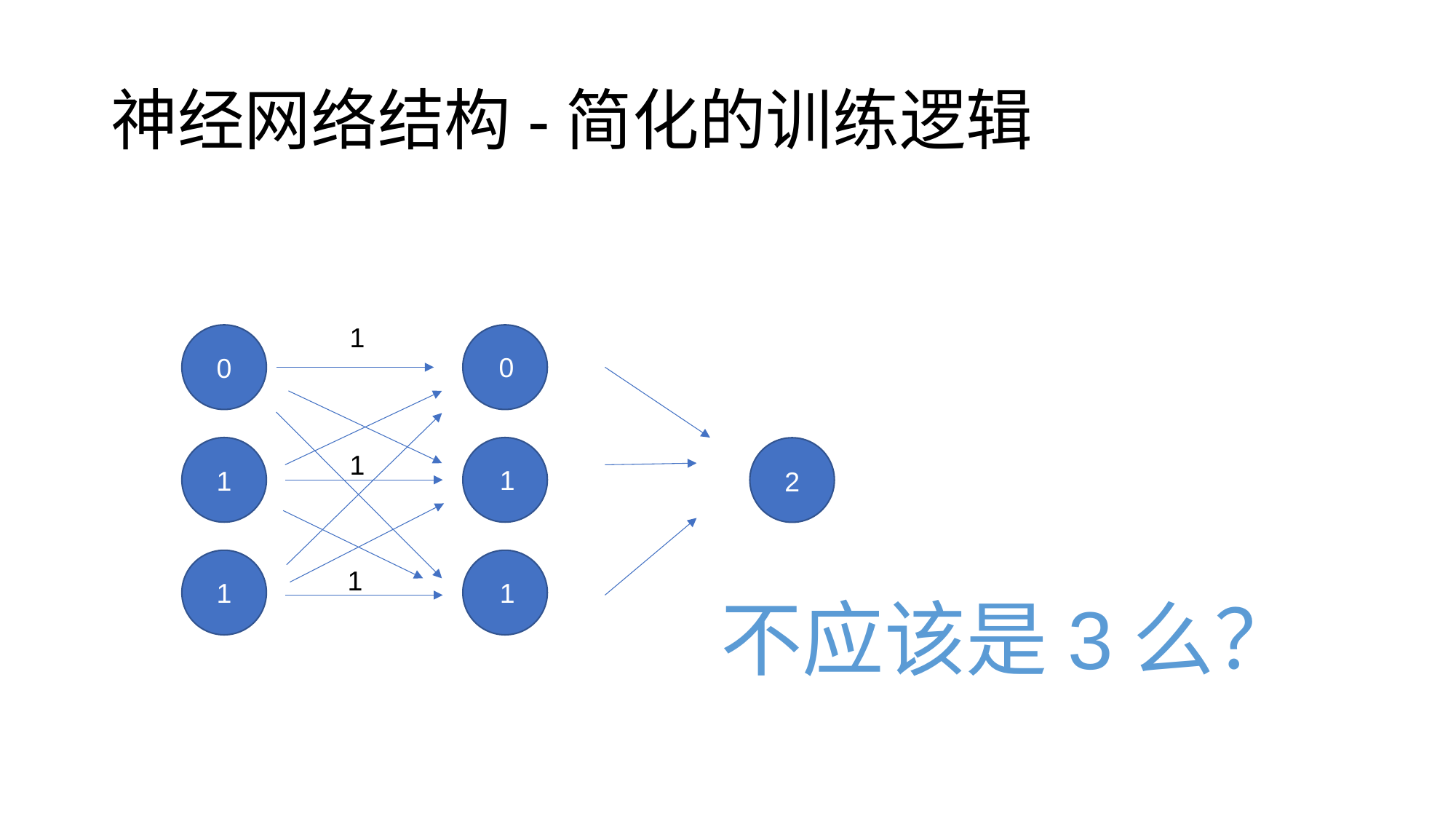

# 神经网络结构-简化的训练逻辑

1
0

0
1
1
1

1
2
1

1
不应该是3么？